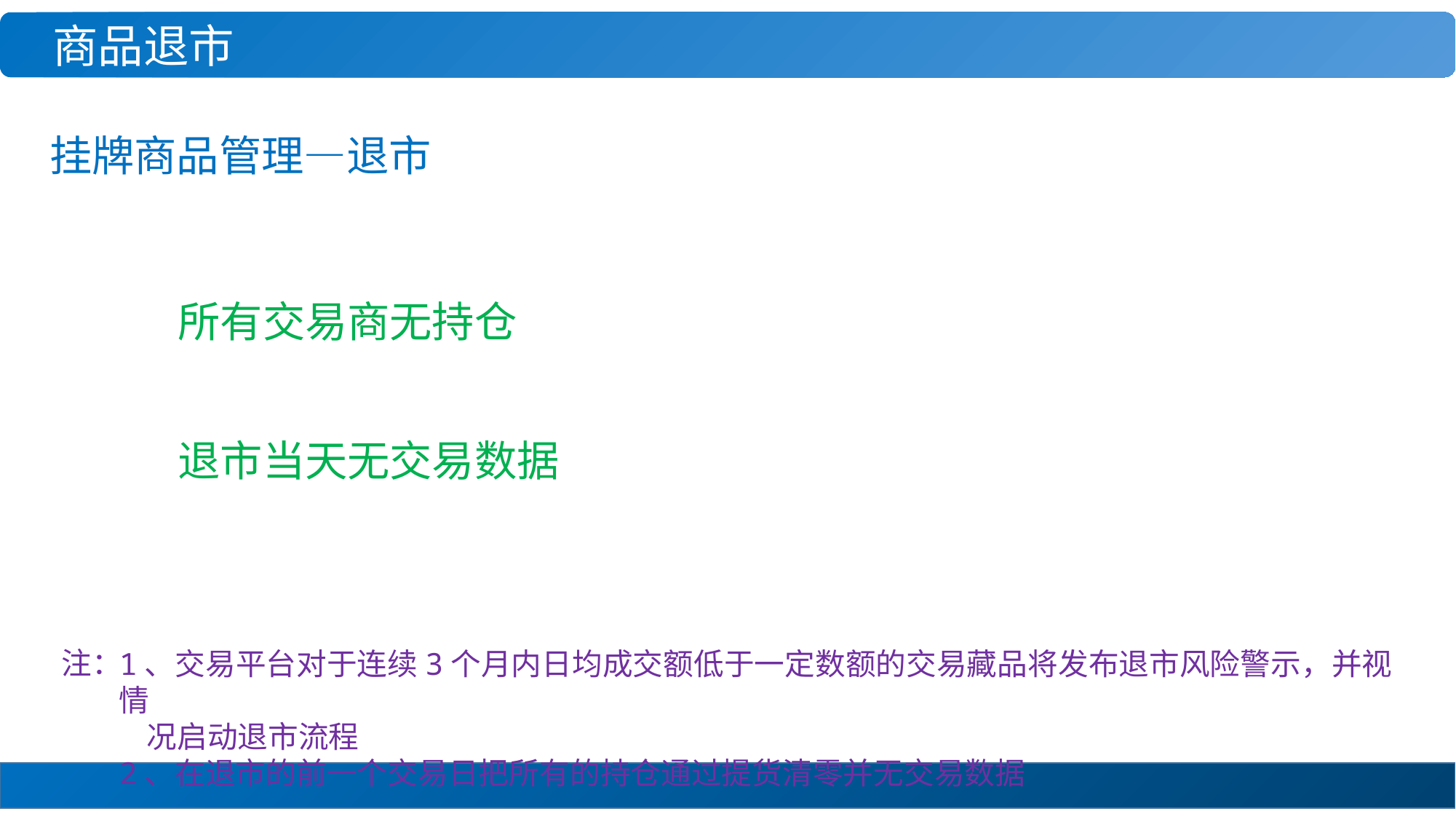

商品退市

挂牌商品管理—退市
所有交易商无持仓
退市当天无交易数据
注：
1、交易平台对于连续3个月内日均成交额低于一定数额的交易藏品将发布退市风险警示，并视情
   况启动退市流程
2、在退市的前一个交易日把所有的持仓通过提货清零并无交易数据